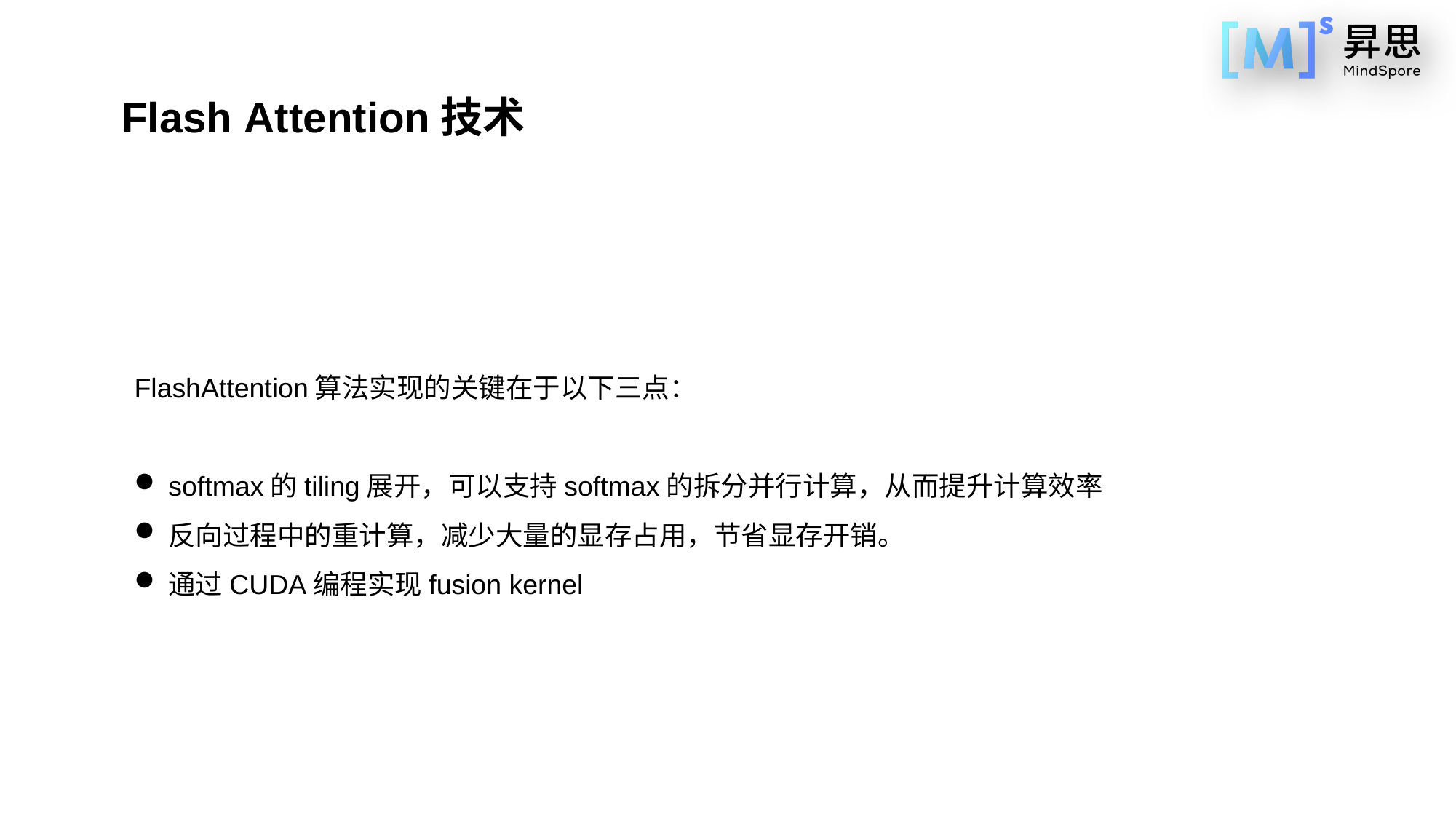

Flash Attention技术
FlashAttention算法实现的关键在于以下三点：

softmax的tiling展开，可以支持softmax的拆分并行计算，从而提升计算效率
反向过程中的重计算，减少大量的显存占用，节省显存开销。
通过CUDA编程实现fusion kernel